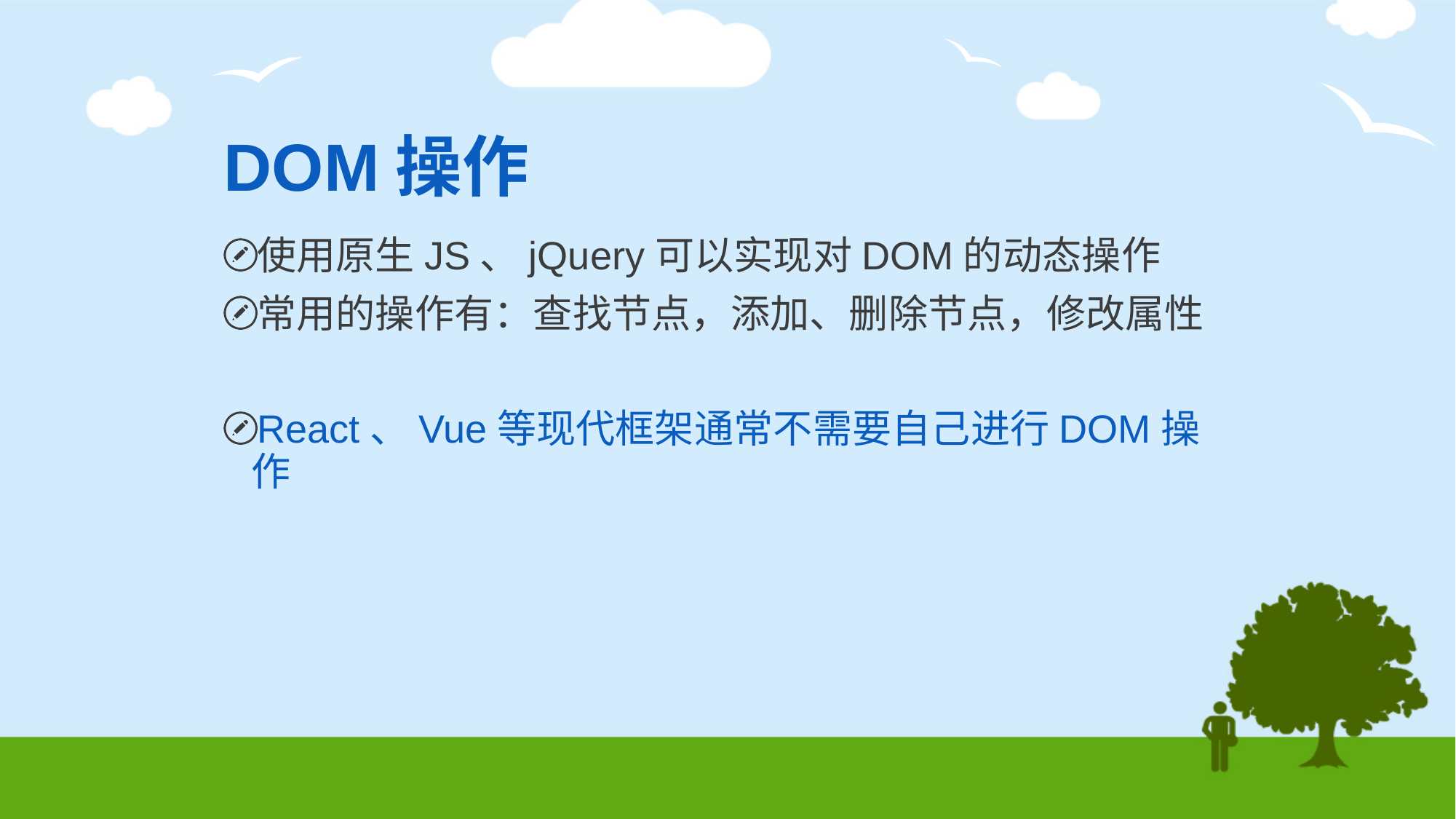

# DOM操作
使用原生JS、jQuery可以实现对DOM的动态操作
常用的操作有：查找节点，添加、删除节点，修改属性

React、Vue等现代框架通常不需要自己进行DOM操作